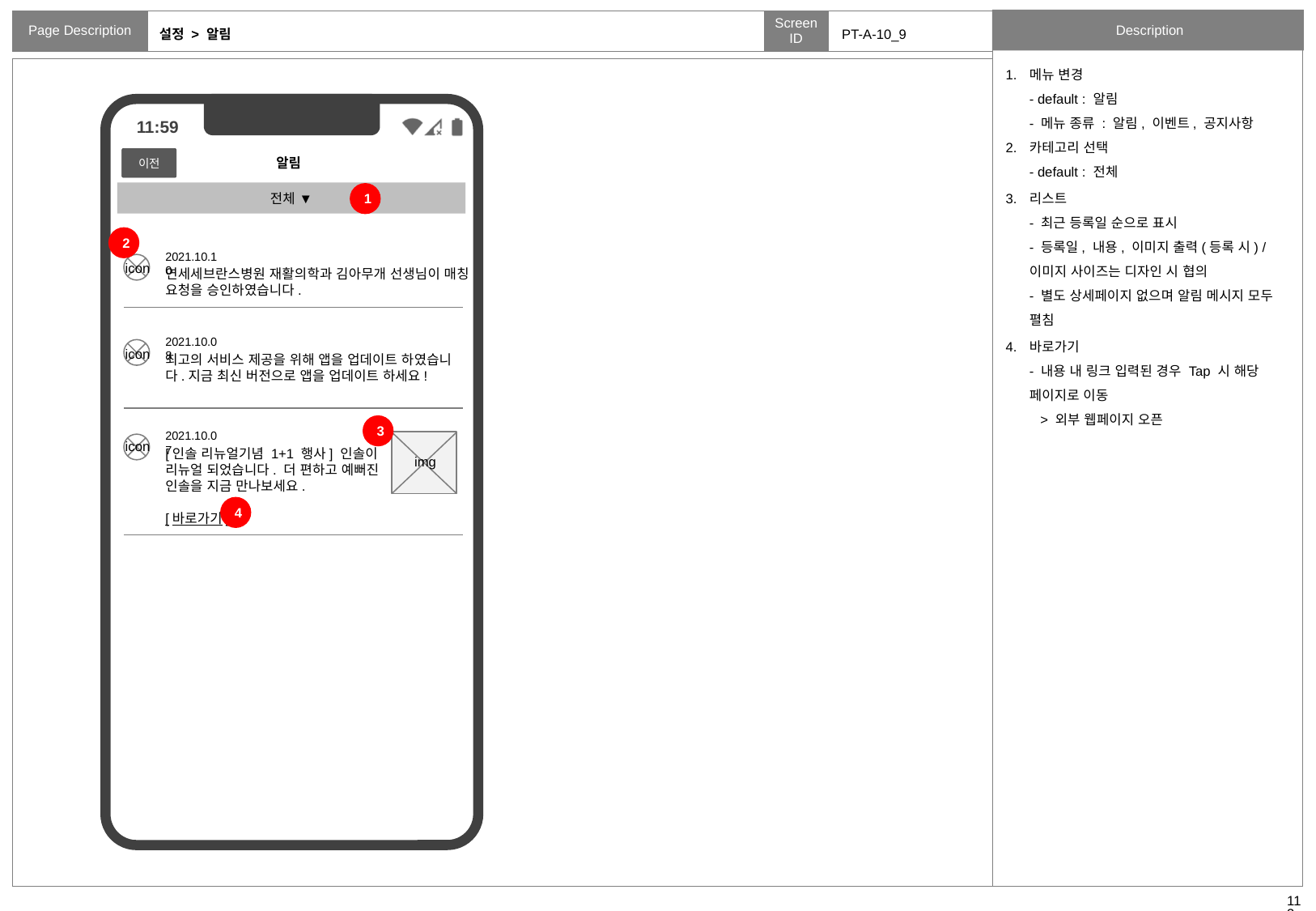

# 설정 > 알림
PT-A-10_9
메뉴 변경
- default : 알림
- 메뉴 종류 : 알림, 이벤트, 공지사항
카테고리 선택
- default : 전체
리스트
- 최근 등록일 순으로 표시
- 등록일, 내용, 이미지 출력(등록 시) / 이미지 사이즈는 디자인 시 협의
- 별도 상세페이지 없으며 알림 메시지 모두 펼침
바로가기
- 내용 내 링크 입력된 경우 Tap 시 해당 페이지로 이동
  > 외부 웹페이지 오픈
이전
알림
전체 ▼
1
2
2021.10.10
icon

연세세브란스병원 재활의학과 김아무개 선생님이 매칭 요청을 승인하였습니다.
2021.10.08
icon

최고의 서비스 제공을 위해 앱을 업데이트 하였습니다.지금 최신 버전으로 앱을 업데이트 하세요!
3
2021.10.07

icon

[인솔 리뉴얼기념 1+1 행사] 인솔이 리뉴얼 되었습니다. 더 편하고 예뻐진 인솔을 지금 만나보세요.

[바로가기]
img
4